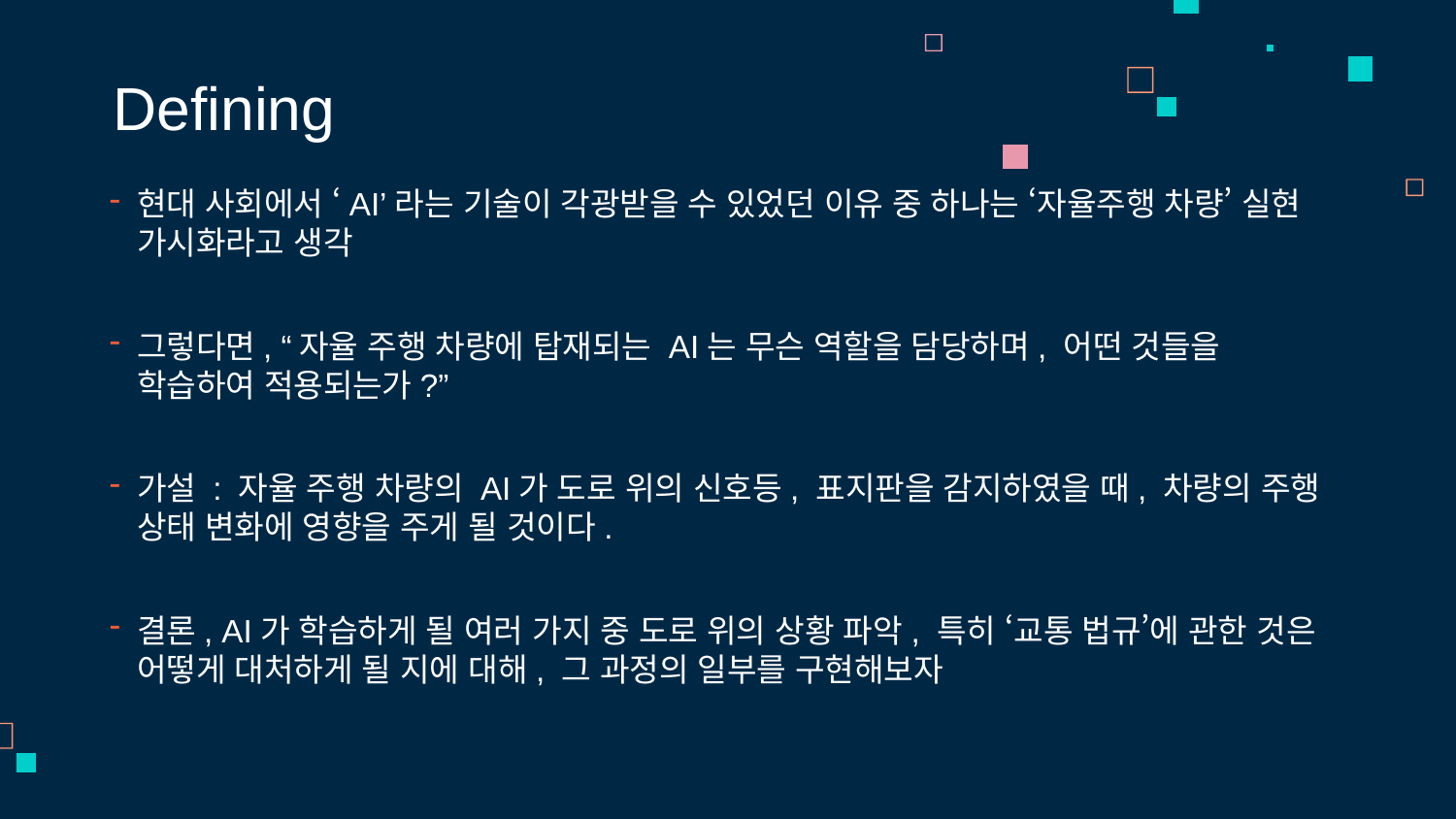

# Defining
현대 사회에서 ‘AI’라는 기술이 각광받을 수 있었던 이유 중 하나는 ‘자율주행 차량’ 실현 가시화라고 생각
그렇다면, “자율 주행 차량에 탑재되는 AI는 무슨 역할을 담당하며, 어떤 것들을 학습하여 적용되는가?”
가설 : 자율 주행 차량의 AI가 도로 위의 신호등, 표지판을 감지하였을 때, 차량의 주행 상태 변화에 영향을 주게 될 것이다.
결론, AI가 학습하게 될 여러 가지 중 도로 위의 상황 파악, 특히 ‘교통 법규’에 관한 것은 어떻게 대처하게 될 지에 대해, 그 과정의 일부를 구현해보자